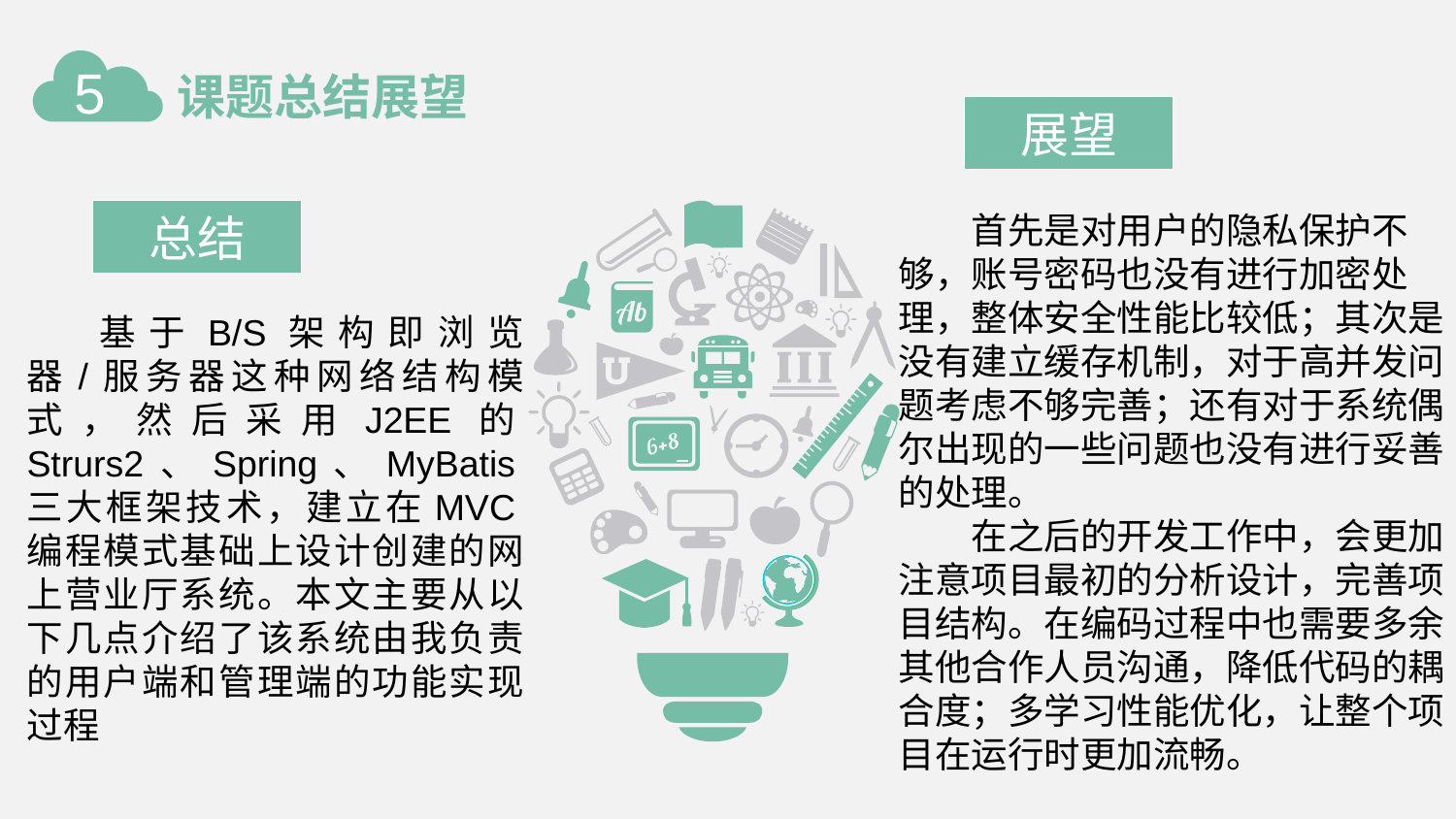

5

课题总结展望
展望

总结
首先是对用户的隐私保护不够，账号密码也没有进行加密处理，整体安全性能比较低；其次是没有建立缓存机制，对于高并发问题考虑不够完善；还有对于系统偶尔出现的一些问题也没有进行妥善的处理。
在之后的开发工作中，会更加注意项目最初的分析设计，完善项目结构。在编码过程中也需要多余其他合作人员沟通，降低代码的耦合度；多学习性能优化，让整个项目在运行时更加流畅。
基于B/S架构即浏览器/服务器这种网络结构模式，然后采用J2EE的Strurs2、Spring、MyBatis三大框架技术，建立在MVC编程模式基础上设计创建的网上营业厅系统。本文主要从以下几点介绍了该系统由我负责的用户端和管理端的功能实现过程